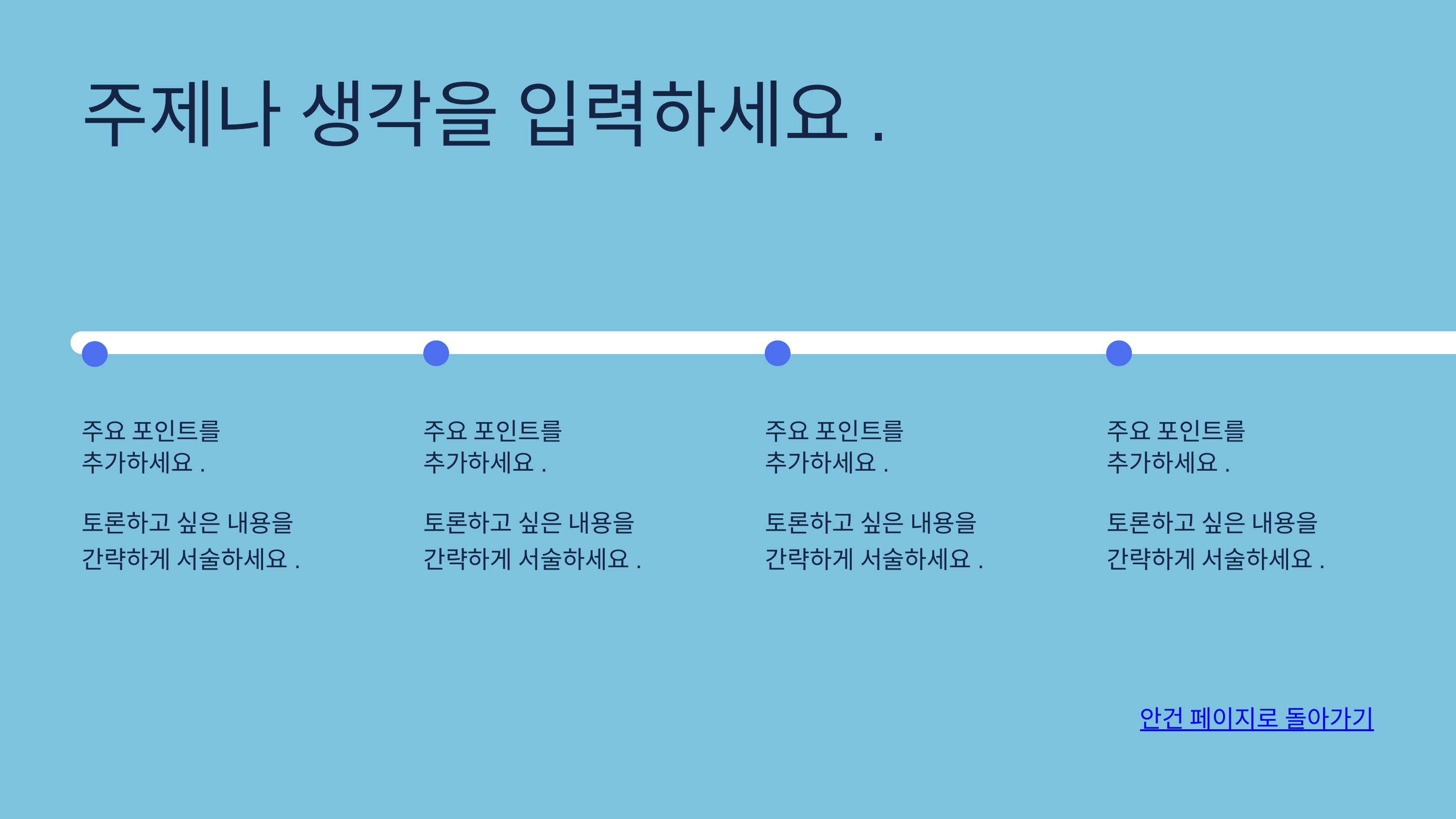

주제나 생각을 입력하세요.

주요 포인트를
추가하세요.
토론하고 싶은 내용을
간략하게 서술하세요.
주요 포인트를
추가하세요.
토론하고 싶은 내용을
간략하게 서술하세요.
주요 포인트를
추가하세요.
토론하고 싶은 내용을
간략하게 서술하세요.
주요 포인트를
추가하세요.
토론하고 싶은 내용을
간략하게 서술하세요.
안건 페이지로 돌아가기